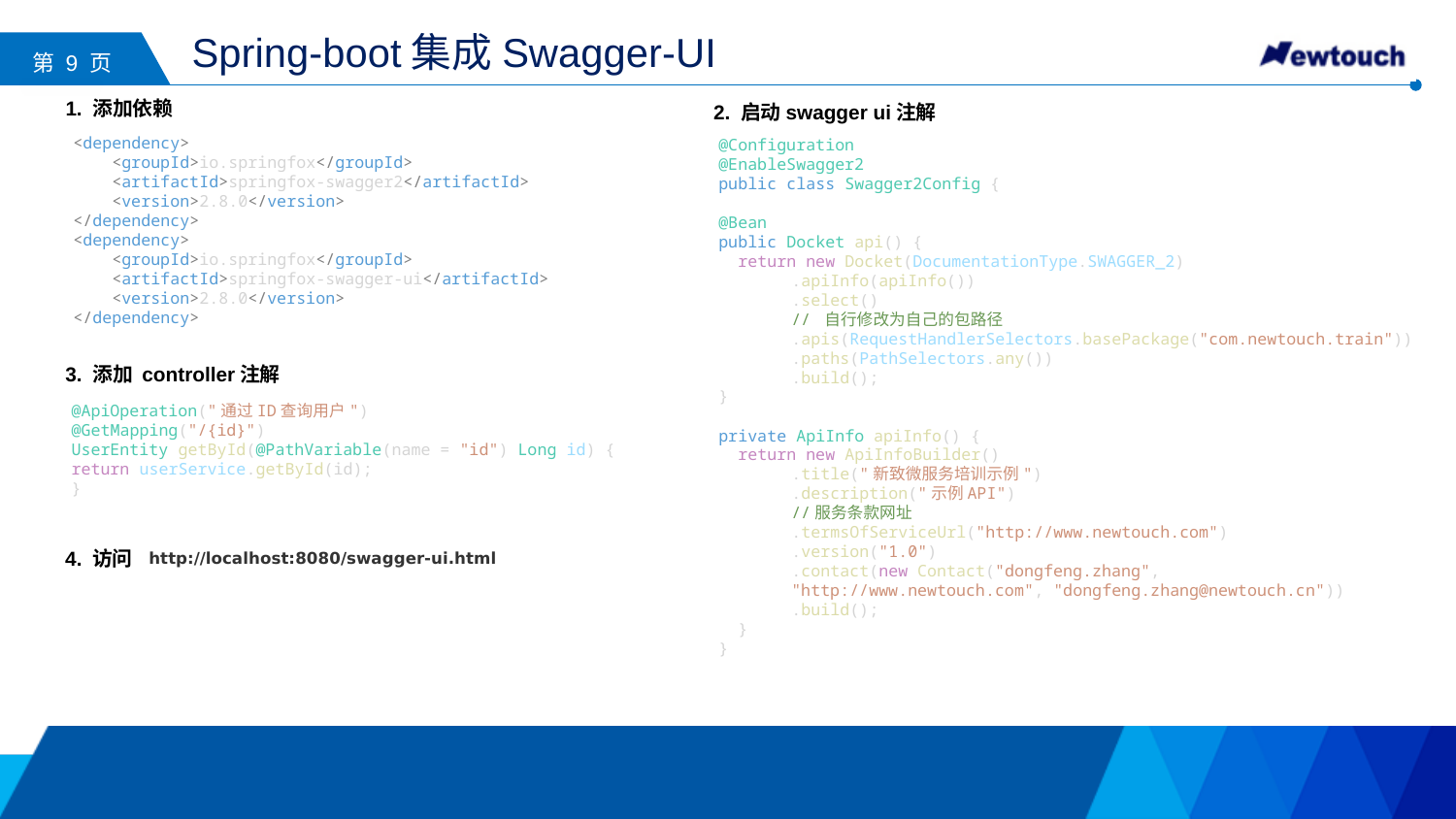

# Spring-boot集成Swagger-UI
1. 添加依赖
2. 启动swagger ui注解

        <dependency>
            <groupId>io.springfox</groupId>
            <artifactId>springfox-swagger2</artifactId>
            <version>2.8.0</version>
        </dependency>
        <dependency>
            <groupId>io.springfox</groupId>
            <artifactId>springfox-swagger-ui</artifactId>
            <version>2.8.0</version>
        </dependency>
@Configuration
@EnableSwagger2
public class Swagger2Config {
@Bean
public Docket api() {
  return new Docket(DocumentationType.SWAGGER_2)
.apiInfo(apiInfo())
.select()
// 自行修改为自己的包路径
.apis(RequestHandlerSelectors.basePackage("com.newtouch.train"))
.paths(PathSelectors.any())
.build();
}
private ApiInfo apiInfo() {
  return new ApiInfoBuilder()
.title("新致微服务培训示例")
.description("示例API")
//服务条款网址
.termsOfServiceUrl("http://www.newtouch.com")
.version("1.0")
.contact(new Contact("dongfeng.zhang", "http://www.newtouch.com", "dongfeng.zhang@newtouch.cn"))
.build();
  }
}
3. 添加 controller注解
@ApiOperation("通过ID查询用户")
@GetMapping("/{id}")
UserEntity getById(@PathVariable(name = "id") Long id) {
return userService.getById(id);
}
4. 访问
 http://localhost:8080/swagger-ui.html